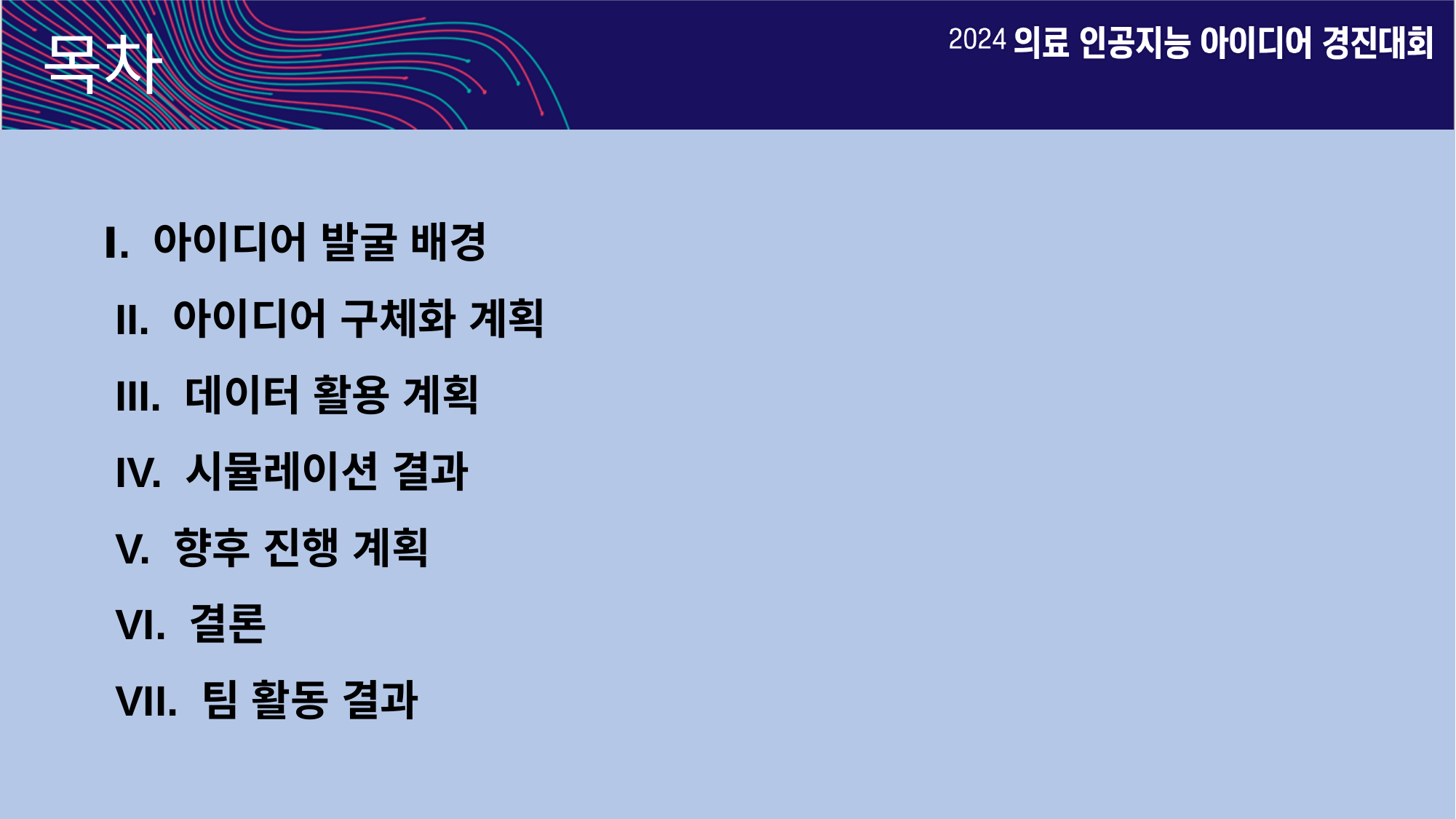

목차
Ⅰ. 아이디어 발굴 배경
 II. 아이디어 구체화 계획
 III. 데이터 활용 계획
 IV. 시뮬레이션 결과
 V. 향후 진행 계획
 VI. 결론
 VII. 팀 활동 결과